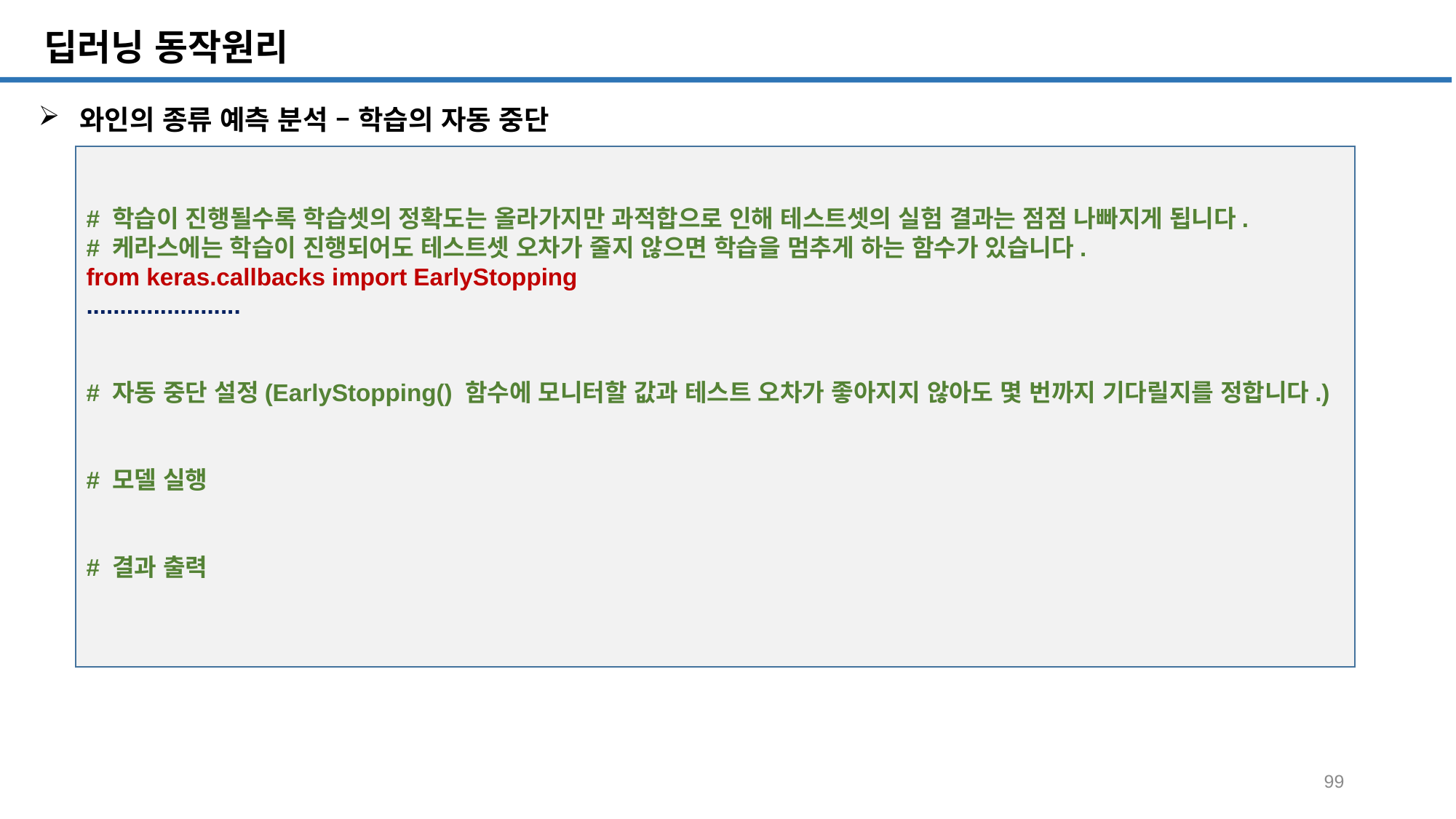

SQL 튜닝 개요
# 딥러닝 동작원리

와인의 종류 예측 분석 – 학습의 자동 중단

# 학습이 진행될수록 학습셋의 정확도는 올라가지만 과적합으로 인해 테스트셋의 실험 결과는 점점 나빠지게 됩니다.
# 케라스에는 학습이 진행되어도 테스트셋 오차가 줄지 않으면 학습을 멈추게 하는 함수가 있습니다.
from keras.callbacks import EarlyStopping
.......................

# 자동 중단 설정(EarlyStopping() 함수에 모니터할 값과 테스트 오차가 좋아지지 않아도 몇 번까지 기다릴지를 정합니다.)

# 모델 실행

# 결과 출력

99